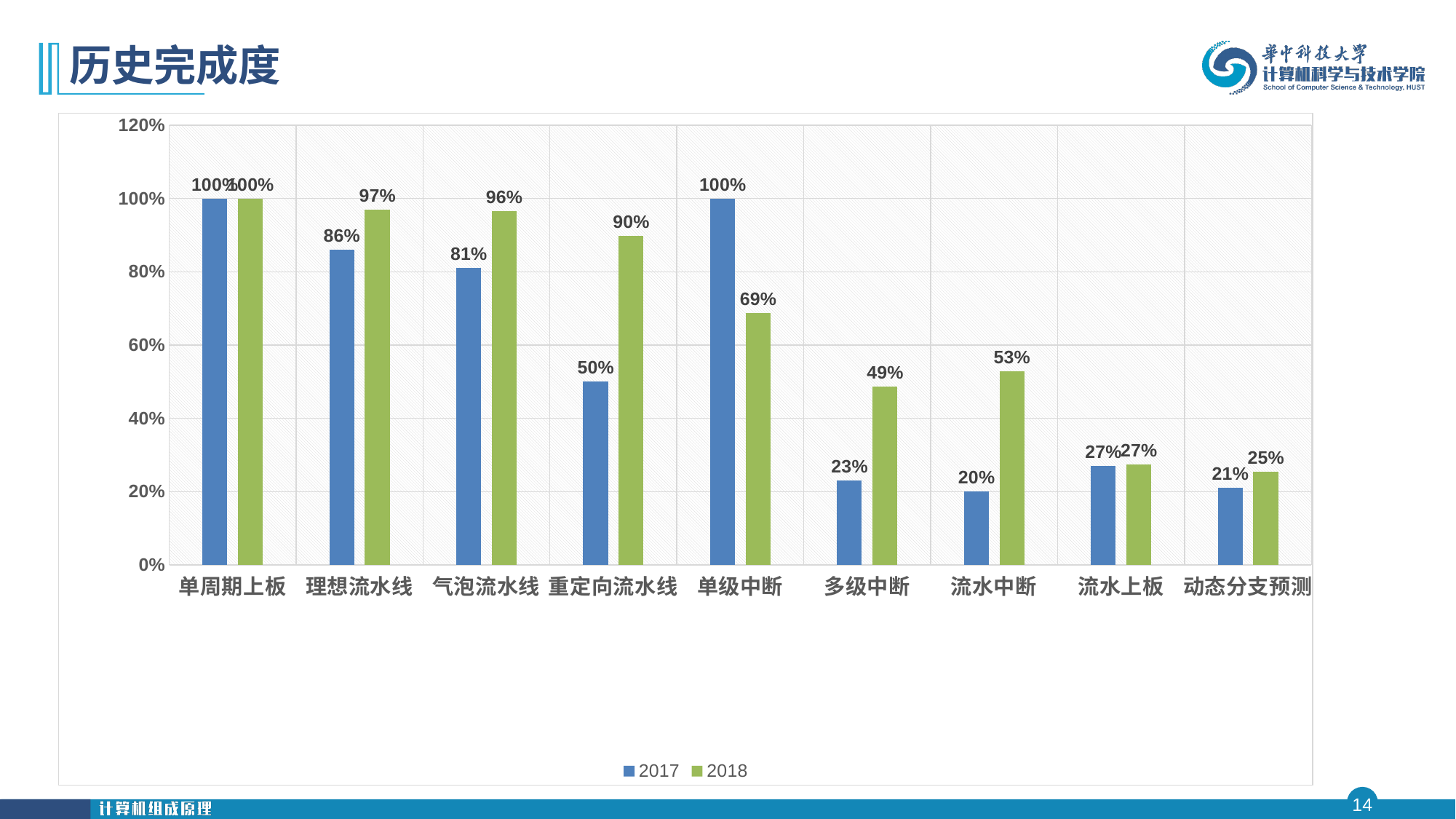

# 历史完成度

### Chart

| Category | 2017 | 2018 |
|---|---|---|
| 单周期上板 | 1.0 | 1.0 |
| 理想流水线 | 0.86 | 0.97 |
| 气泡流水线 | 0.81 | 0.964592145015106 |
| 重定向流水线 | 0.5 | 0.898368580060423 |
| 单级中断 | 1.0 | 0.68785498489426 |
| 多级中断 | 0.23 | 0.486223564954683 |
| 流水中断 | 0.2 | 0.528972809667674 |
| 流水上板 | 0.27 | 0.273776435045317 |
| 动态分支预测 | 0.21 | 0.253564954682779 |